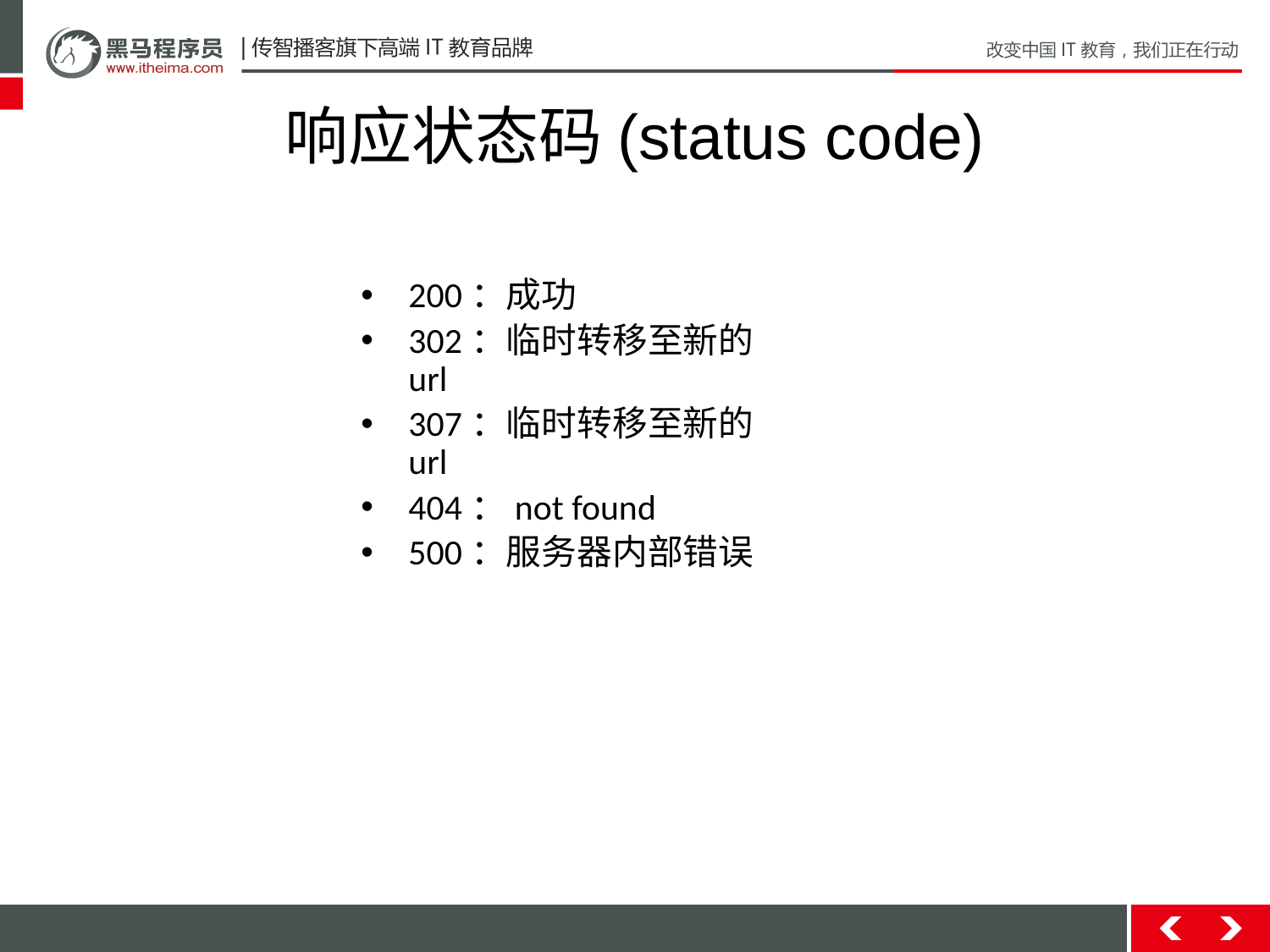

# 响应状态码(status code)
200：成功
302：临时转移至新的url
307：临时转移至新的url
404：not found
500：服务器内部错误